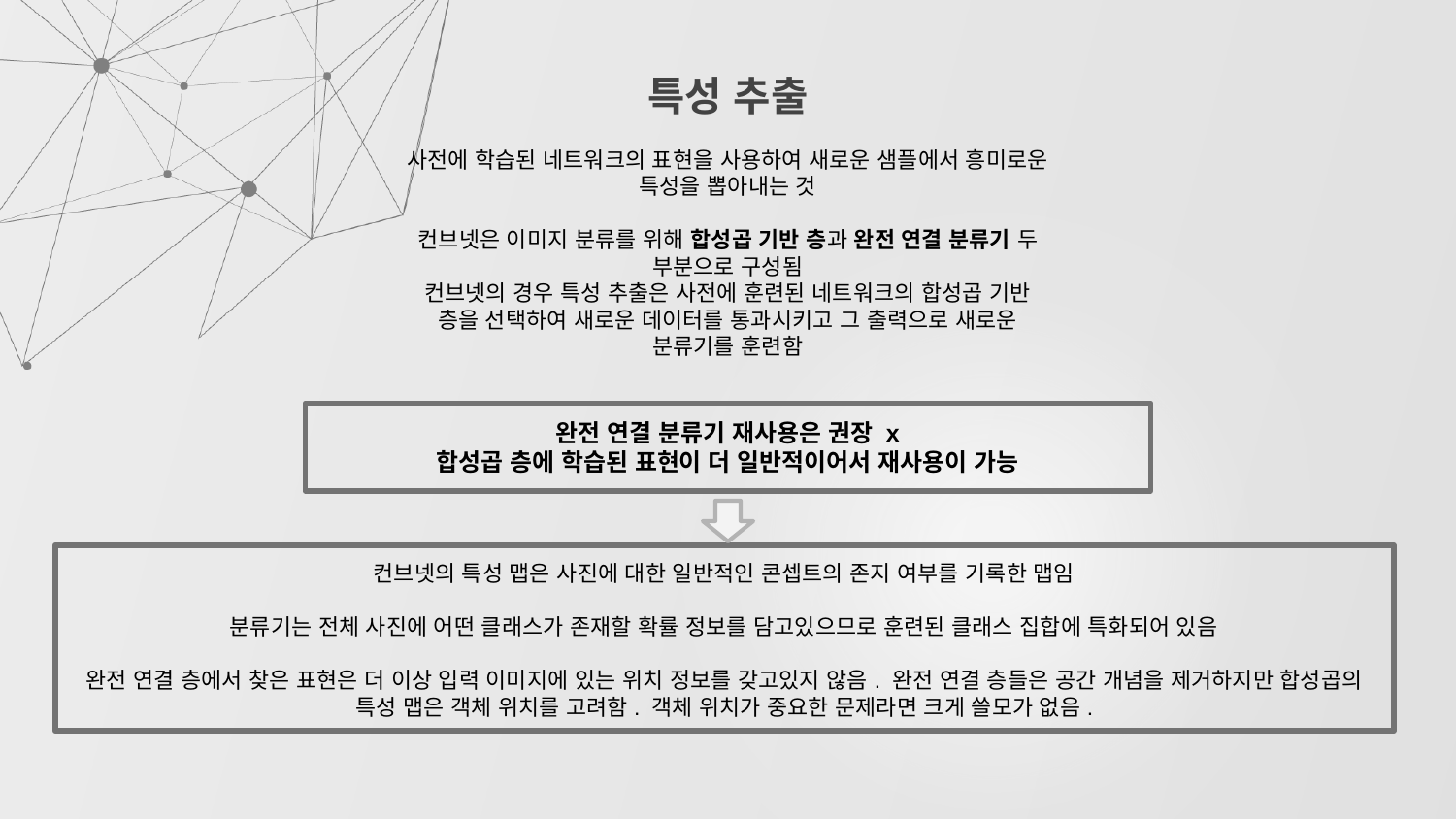

# 특성 추출
사전에 학습된 네트워크의 표현을 사용하여 새로운 샘플에서 흥미로운 특성을 뽑아내는 것

컨브넷은 이미지 분류를 위해 합성곱 기반 층과 완전 연결 분류기 두 부분으로 구성됨
컨브넷의 경우 특성 추출은 사전에 훈련된 네트워크의 합성곱 기반 층을 선택하여 새로운 데이터를 통과시키고 그 출력으로 새로운 분류기를 훈련함
완전 연결 분류기 재사용은 권장 x
합성곱 층에 학습된 표현이 더 일반적이어서 재사용이 가능

컨브넷의 특성 맵은 사진에 대한 일반적인 콘셉트의 존지 여부를 기록한 맵임

분류기는 전체 사진에 어떤 클래스가 존재할 확률 정보를 담고있으므로 훈련된 클래스 집합에 특화되어 있음

완전 연결 층에서 찾은 표현은 더 이상 입력 이미지에 있는 위치 정보를 갖고있지 않음. 완전 연결 층들은 공간 개념을 제거하지만 합성곱의 특성 맵은 객체 위치를 고려함. 객체 위치가 중요한 문제라면 크게 쓸모가 없음.